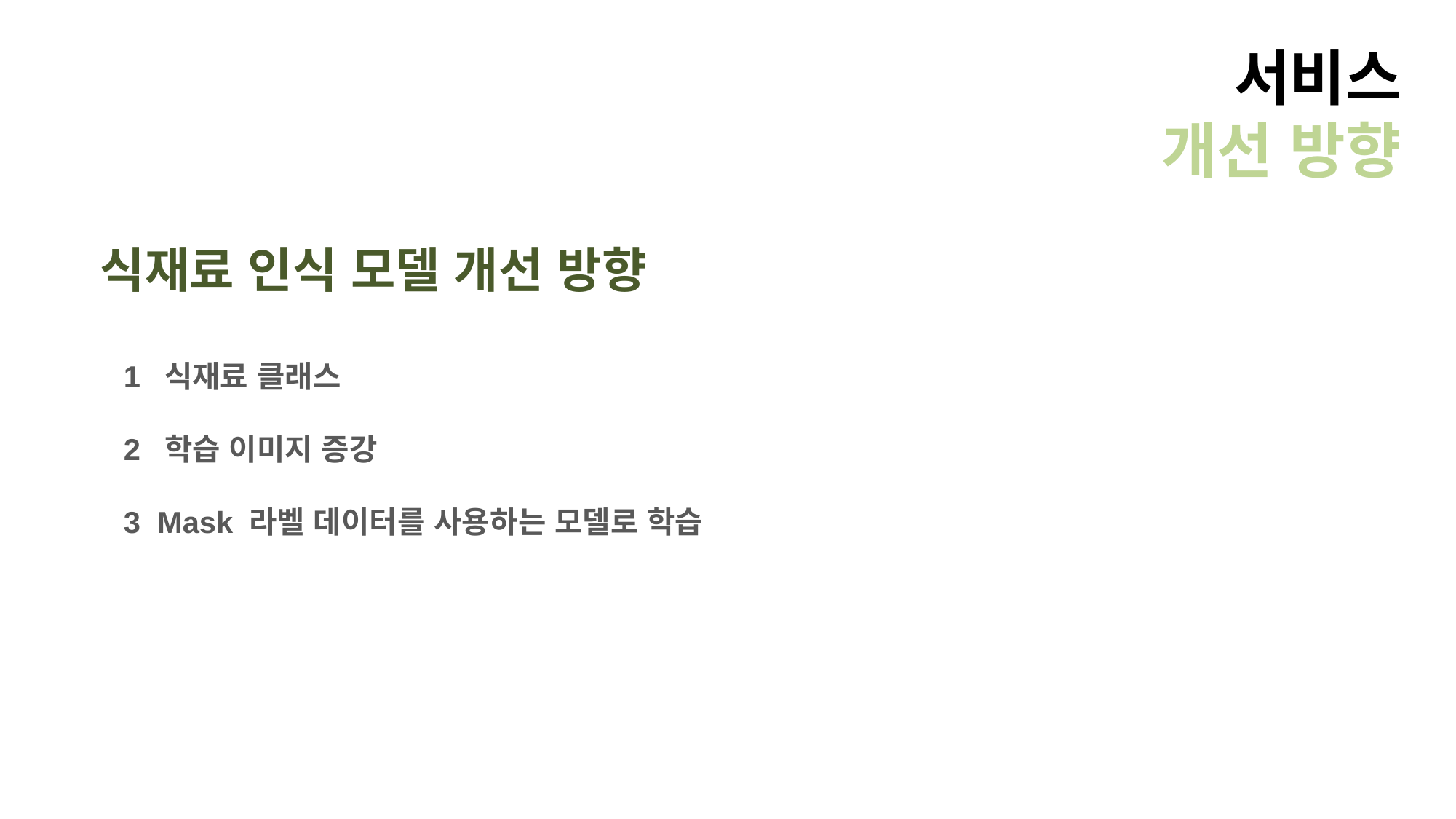

서비스
개선 방향
식재료 인식 모델 개선 방향
1  식재료 클래스

2  학습 이미지 증강

3  Mask 라벨 데이터를 사용하는 모델로 학습